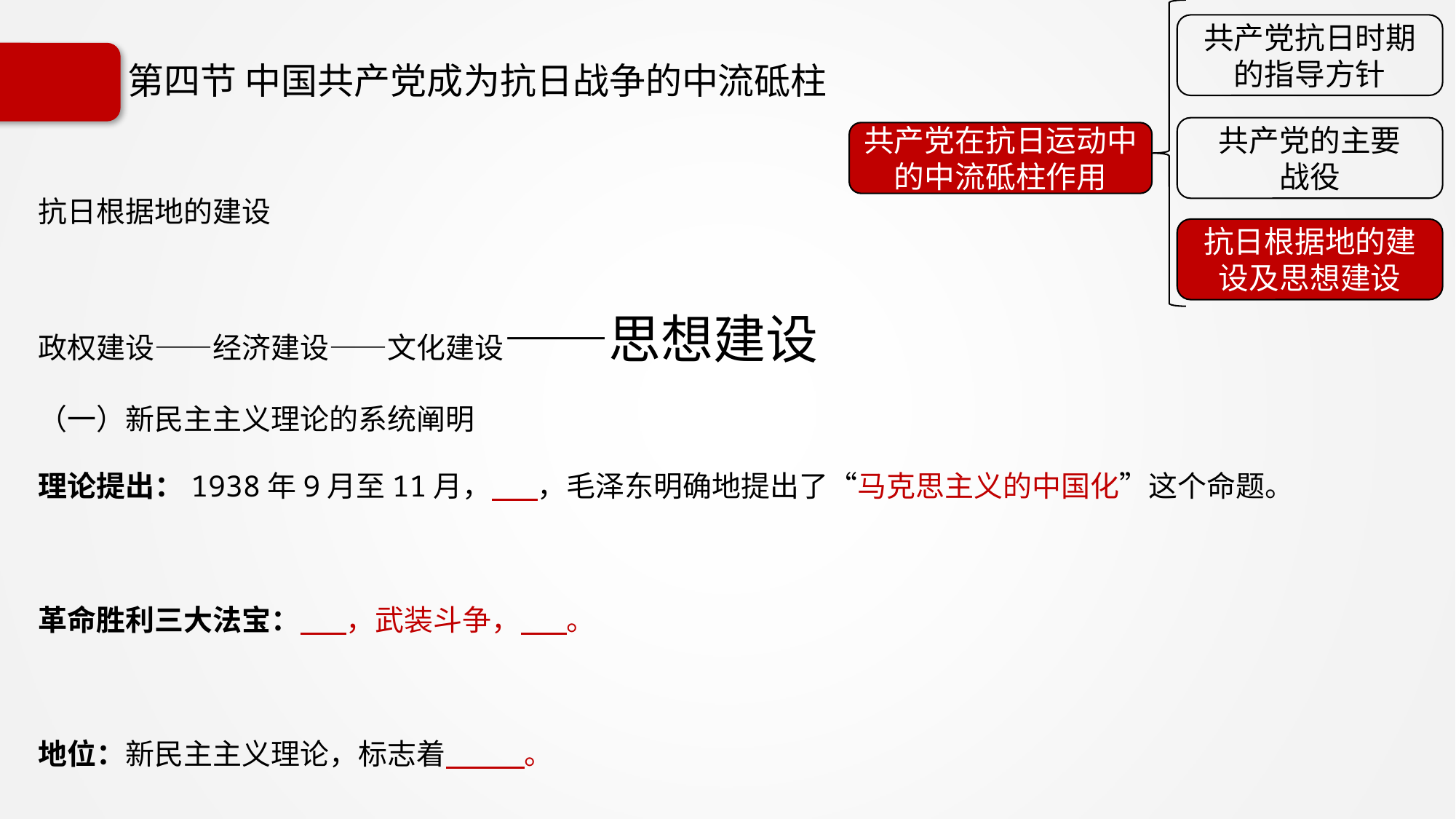

共产党抗日时期的指导方针
共产党的主要
战役
共产党在抗日运动中的中流砥柱作用
抗日根据地的建设及思想建设
# 第四节 中国共产党成为抗日战争的中流砥柱
抗日根据地的建设
政权建设——经济建设——文化建设——思想建设
（一）新民主主义理论的系统阐明
理论提出：1938年9月至11月，       ，毛泽东明确地提出了“马克思主义的中国化”这个命题。

革命胜利三大法宝：       ，武装斗争，       。

地位：新民主主义理论，标志着            。